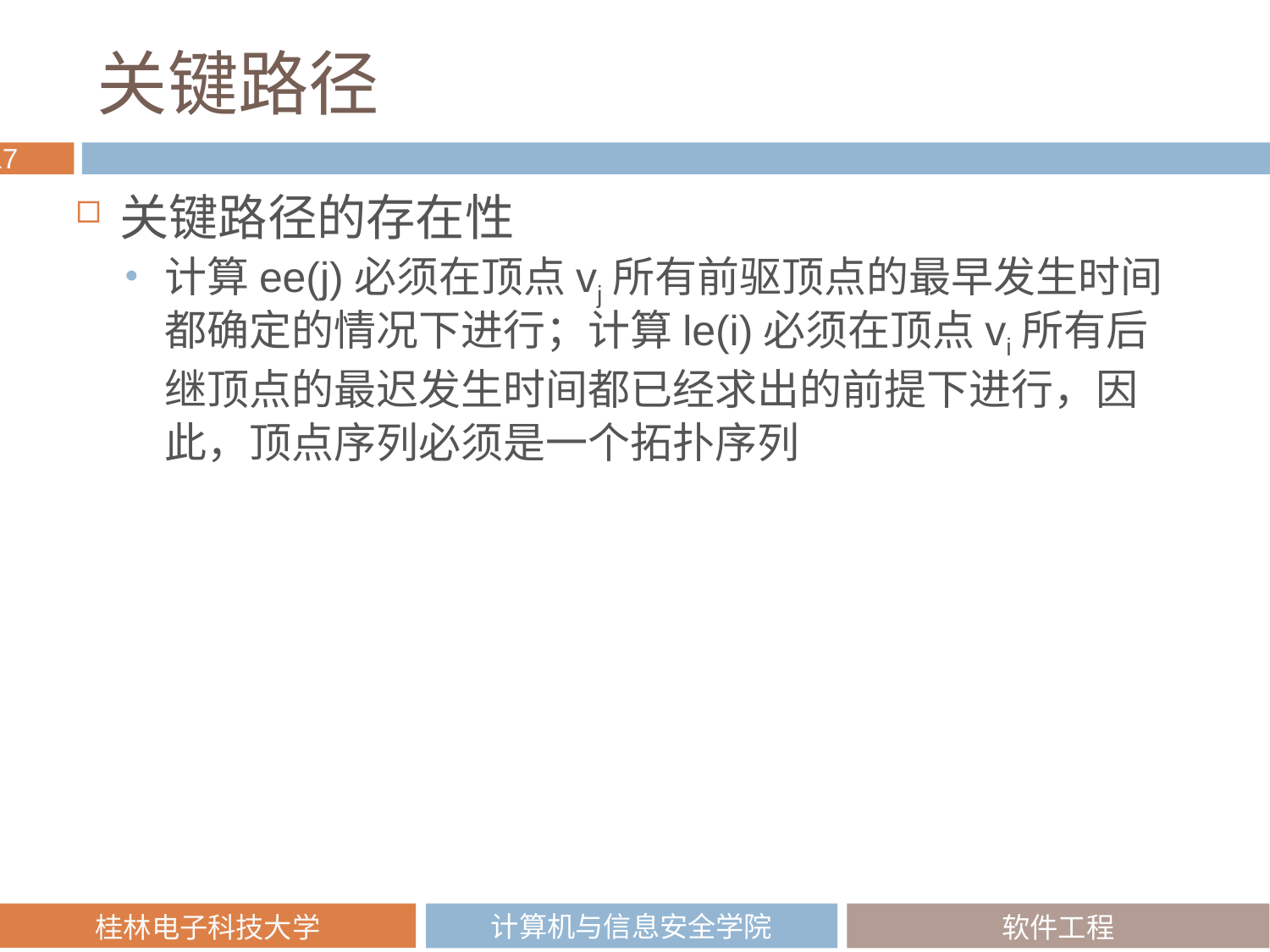

# 关键路径
关键路径的存在性
计算ee(j)必须在顶点vj所有前驱顶点的最早发生时间都确定的情况下进行；计算le(i)必须在顶点vi所有后继顶点的最迟发生时间都已经求出的前提下进行，因此，顶点序列必须是一个拓扑序列